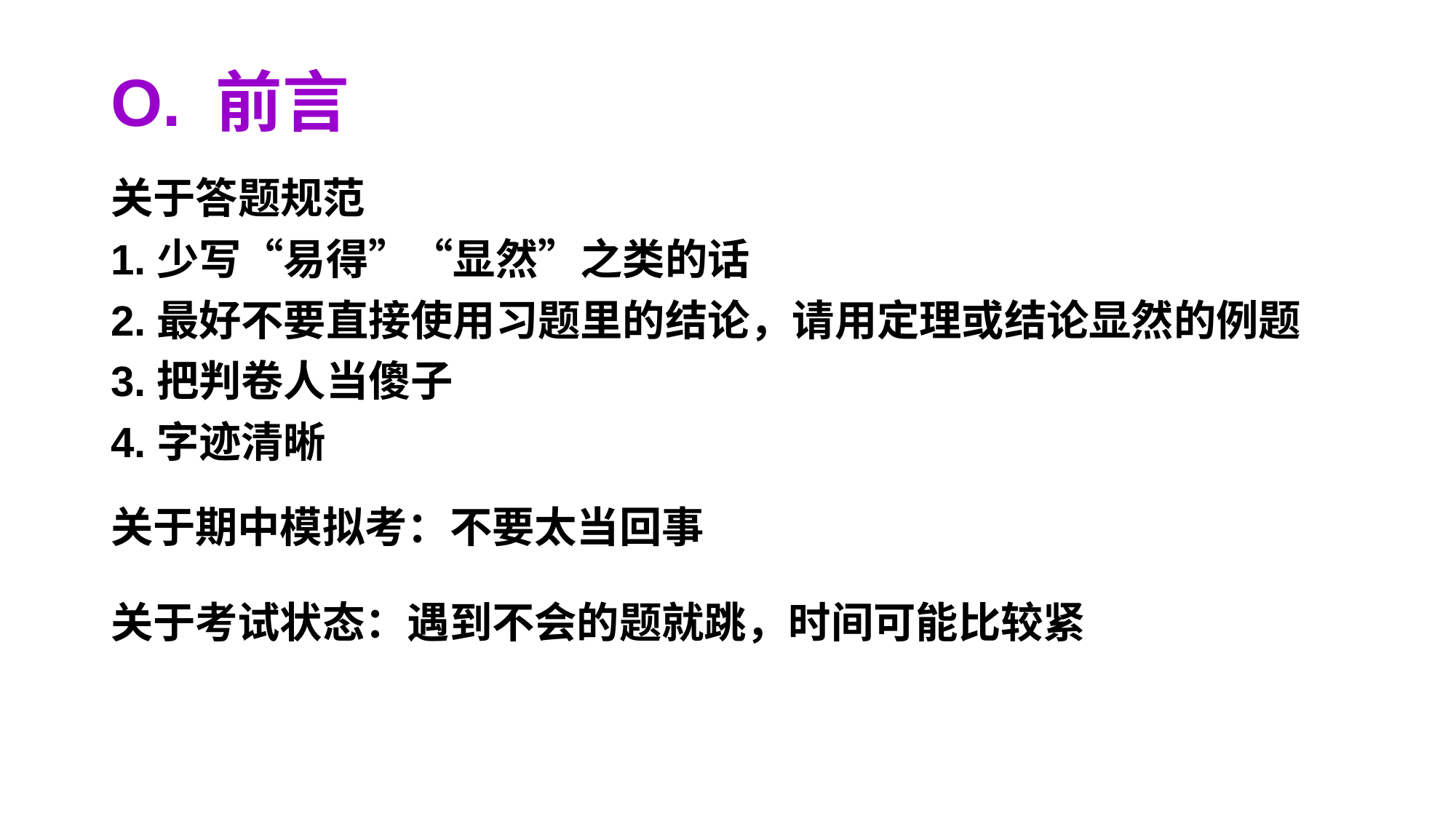

# O. 前言
关于答题规范
1.少写“易得”“显然”之类的话
2.最好不要直接使用习题里的结论，请用定理或结论显然的例题
3.把判卷人当傻子
4.字迹清晰

关于期中模拟考：不要太当回事
关于考试状态：遇到不会的题就跳，时间可能比较紧